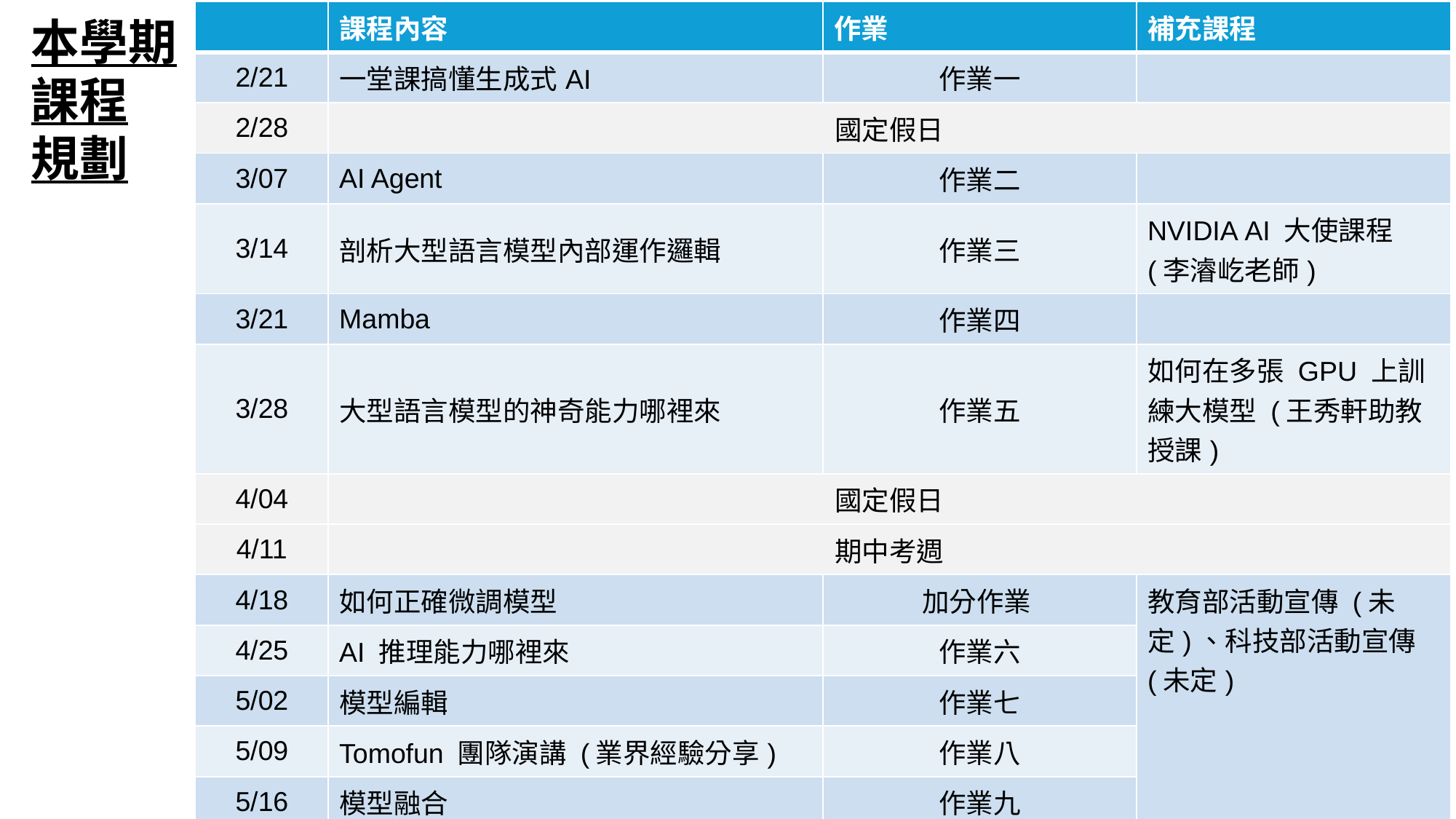

|  | 課程內容 | 作業 | 補充課程 |
| --- | --- | --- | --- |
| 2/21 | 一堂課搞懂生成式AI | 作業一 |  |
| 2/28 | 國定假日 |  |  |
| 3/07 | AI Agent | 作業二 |  |
| 3/14 | 剖析大型語言模型內部運作邏輯 | 作業三 | NVIDIA AI 大使課程 (李濬屹老師) |
| 3/21 | Mamba | 作業四 |  |
| 3/28 | 大型語言模型的神奇能力哪裡來 | 作業五 | 如何在多張 GPU 上訓練大模型 (王秀軒助教授課) |
| 4/04 | 國定假日 |  |  |
| 4/11 | 期中考週 |  |  |
| 4/18 | 如何正確微調模型 | 加分作業 | 教育部活動宣傳 (未定)、科技部活動宣傳 (未定) |
| 4/25 | AI 推理能力哪裡來 | 作業六 |  |
| 5/02 | 模型編輯 | 作業七 |  |
| 5/09 | Tomofun 團隊演講 (業界經驗分享) | 作業八 |  |
| 5/16 | 模型融合 | 作業九 |  |
| 5/23 | 生成策略 | 作業十 |  |
| 5/30 | 國定假日 |  |  |
| 6/06 | 期末考週 |  |  |
本學期
課程
規劃
#